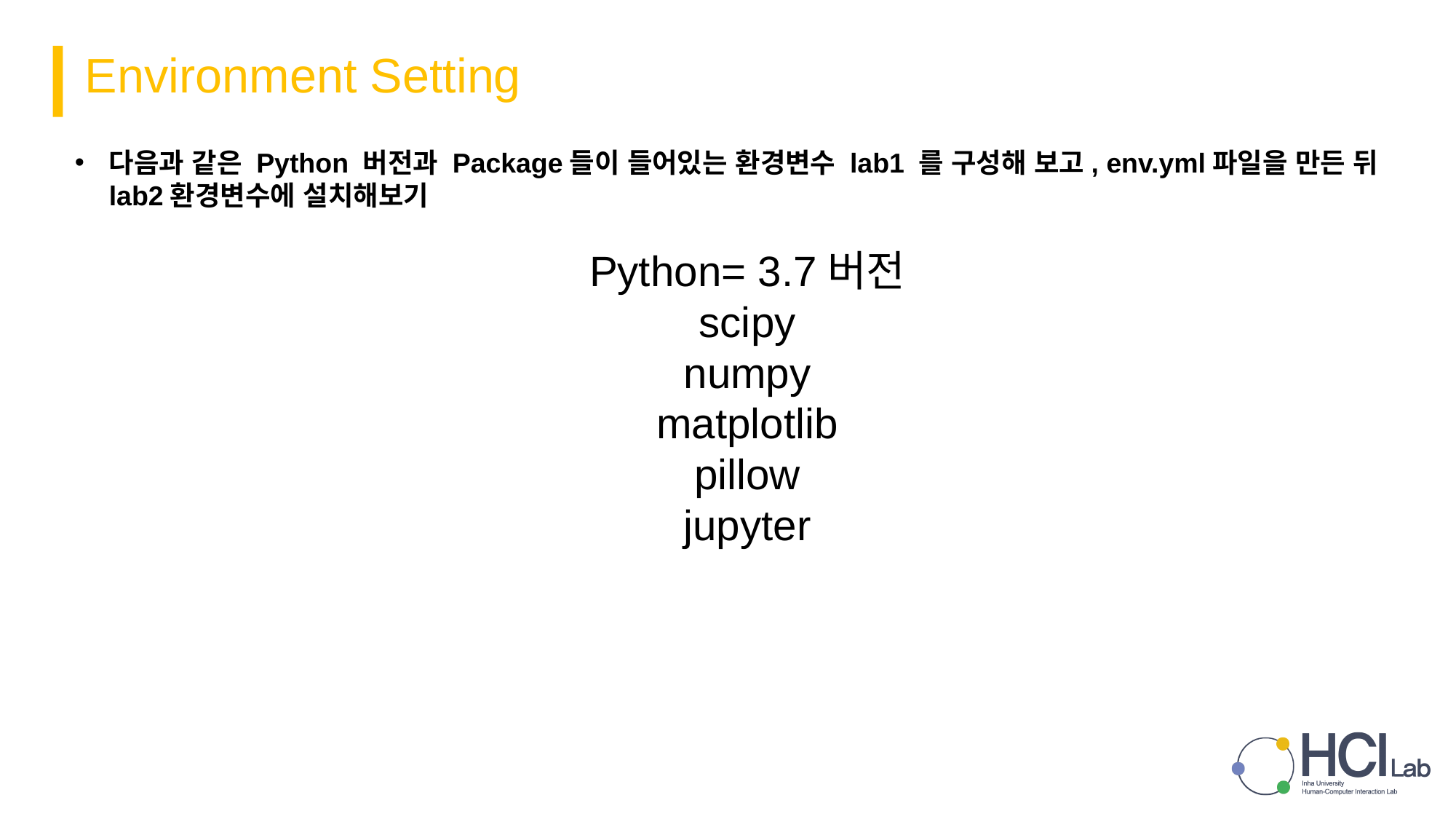

Environment Setting
다음과 같은 Python 버전과 Package들이 들어있는 환경변수 lab1 를 구성해 보고, env.yml파일을 만든 뒤 lab2환경변수에 설치해보기

Python= 3.7버전
scipy
numpy
matplotlib
pillow
jupyter